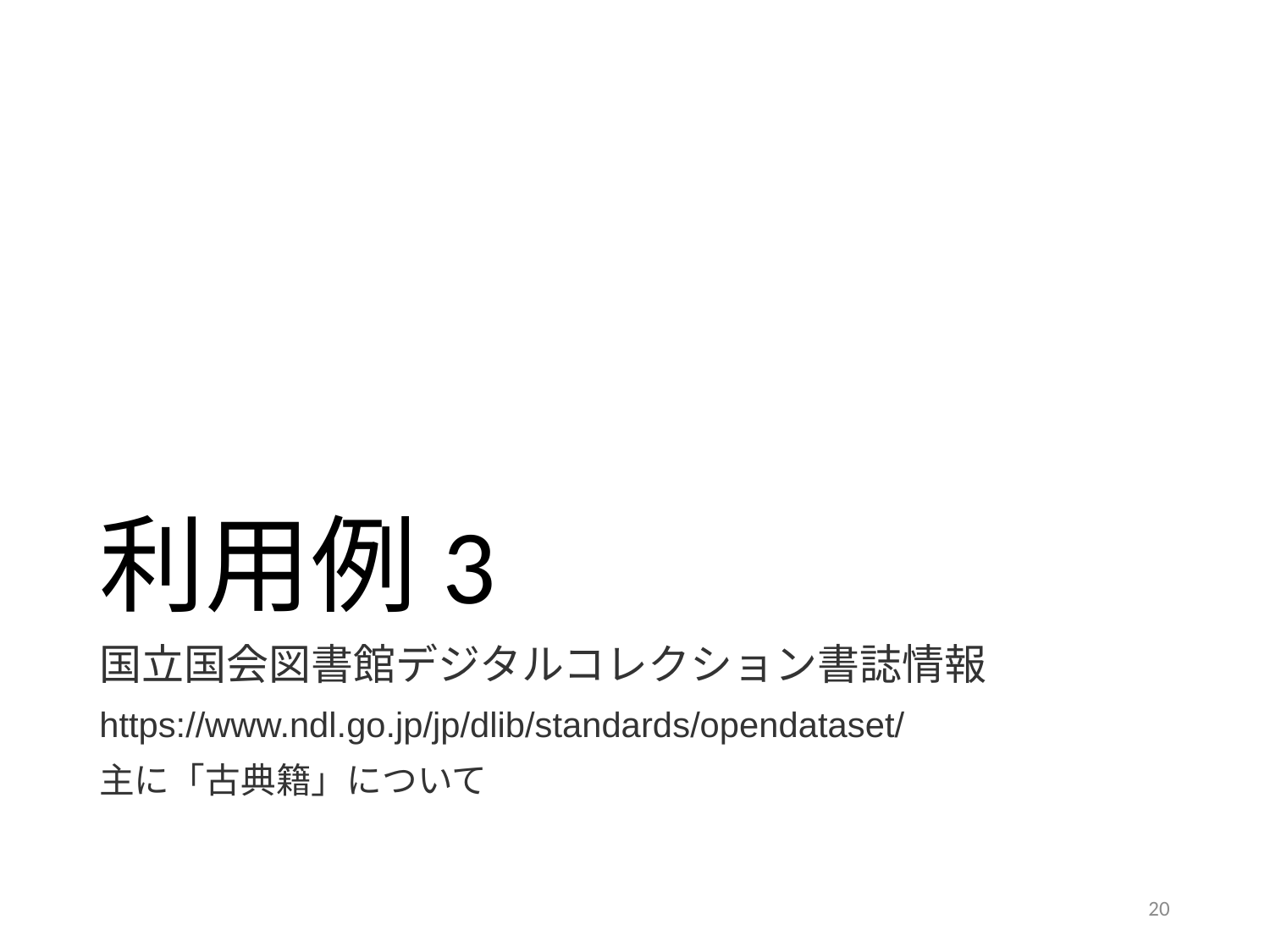

# 利用例3
国立国会図書館デジタルコレクション書誌情報
https://www.ndl.go.jp/jp/dlib/standards/opendataset/
主に「古典籍」について

20